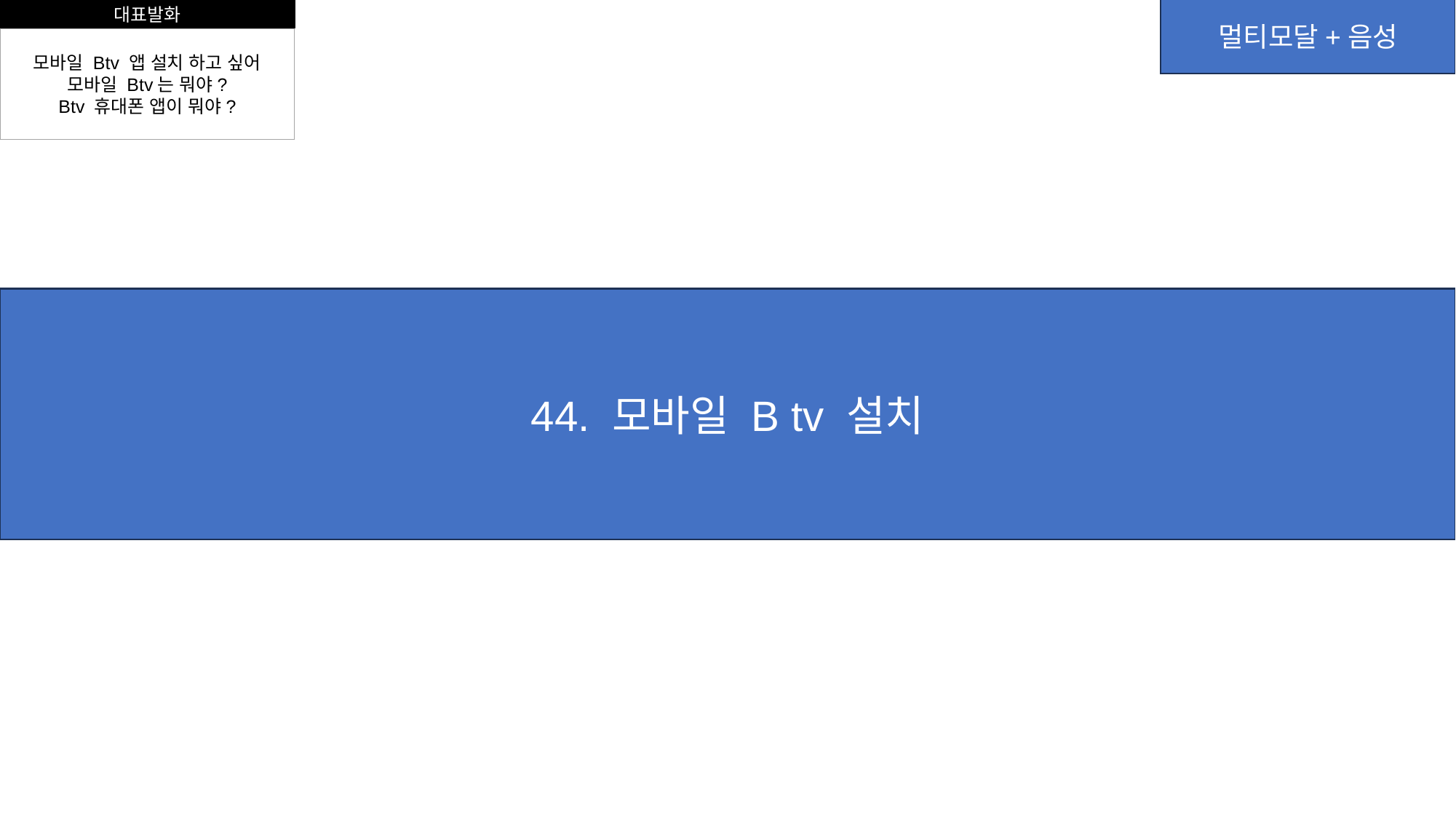

대표발화
멀티모달+음성
모바일 Btv 앱 설치 하고 싶어
모바일 Btv는 뭐야?
Btv 휴대폰 앱이 뭐야?
44. 모바일 B tv 설치